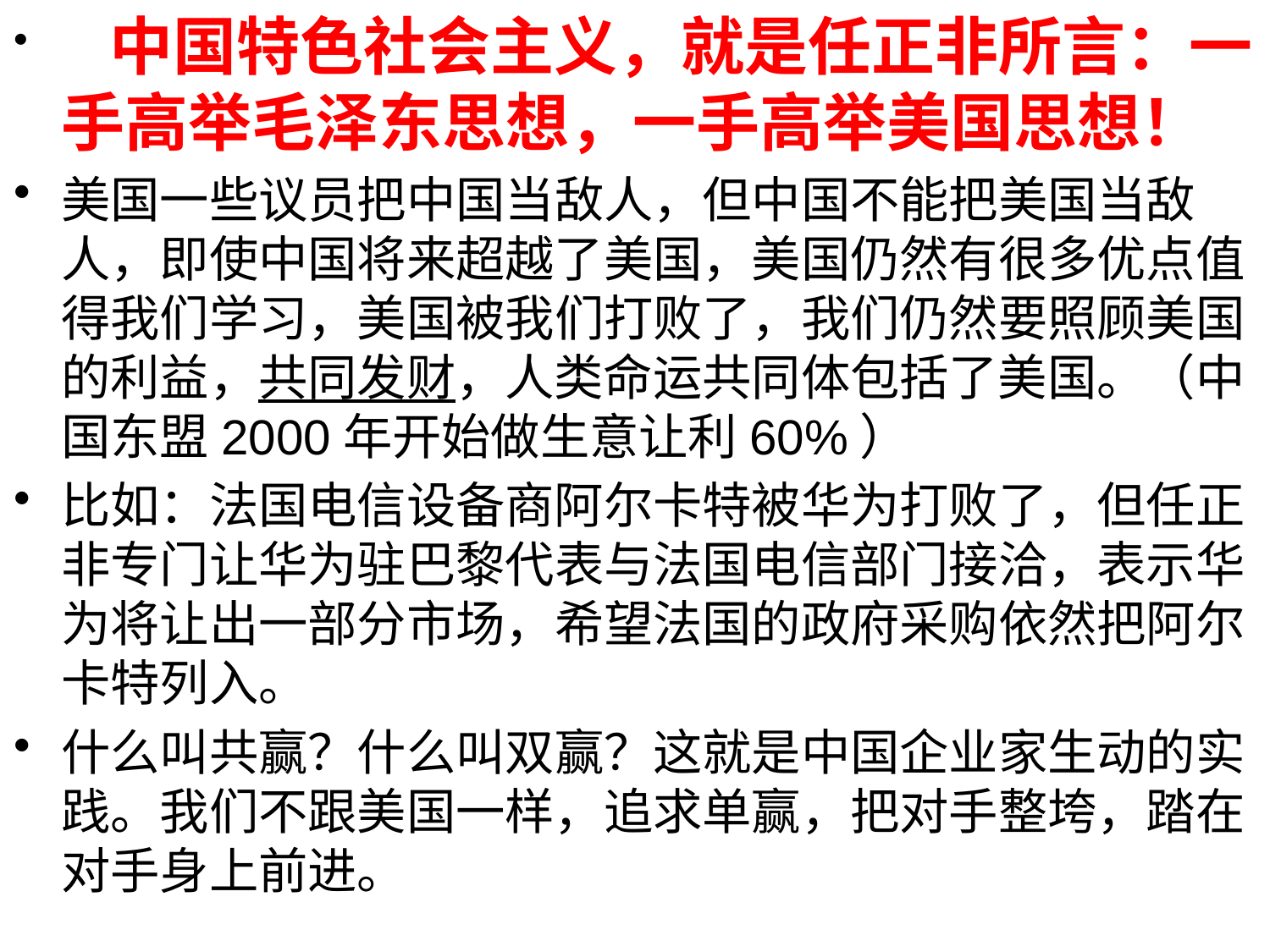

中国特色社会主义，就是任正非所言：一手高举毛泽东思想，一手高举美国思想！
美国一些议员把中国当敌人，但中国不能把美国当敌人，即使中国将来超越了美国，美国仍然有很多优点值得我们学习，美国被我们打败了，我们仍然要照顾美国的利益，共同发财，人类命运共同体包括了美国。（中国东盟2000年开始做生意让利60%）
比如：法国电信设备商阿尔卡特被华为打败了，但任正非专门让华为驻巴黎代表与法国电信部门接洽，表示华为将让出一部分市场，希望法国的政府采购依然把阿尔卡特列入。
什么叫共赢？什么叫双赢？这就是中国企业家生动的实践。我们不跟美国一样，追求单赢，把对手整垮，踏在对手身上前进。